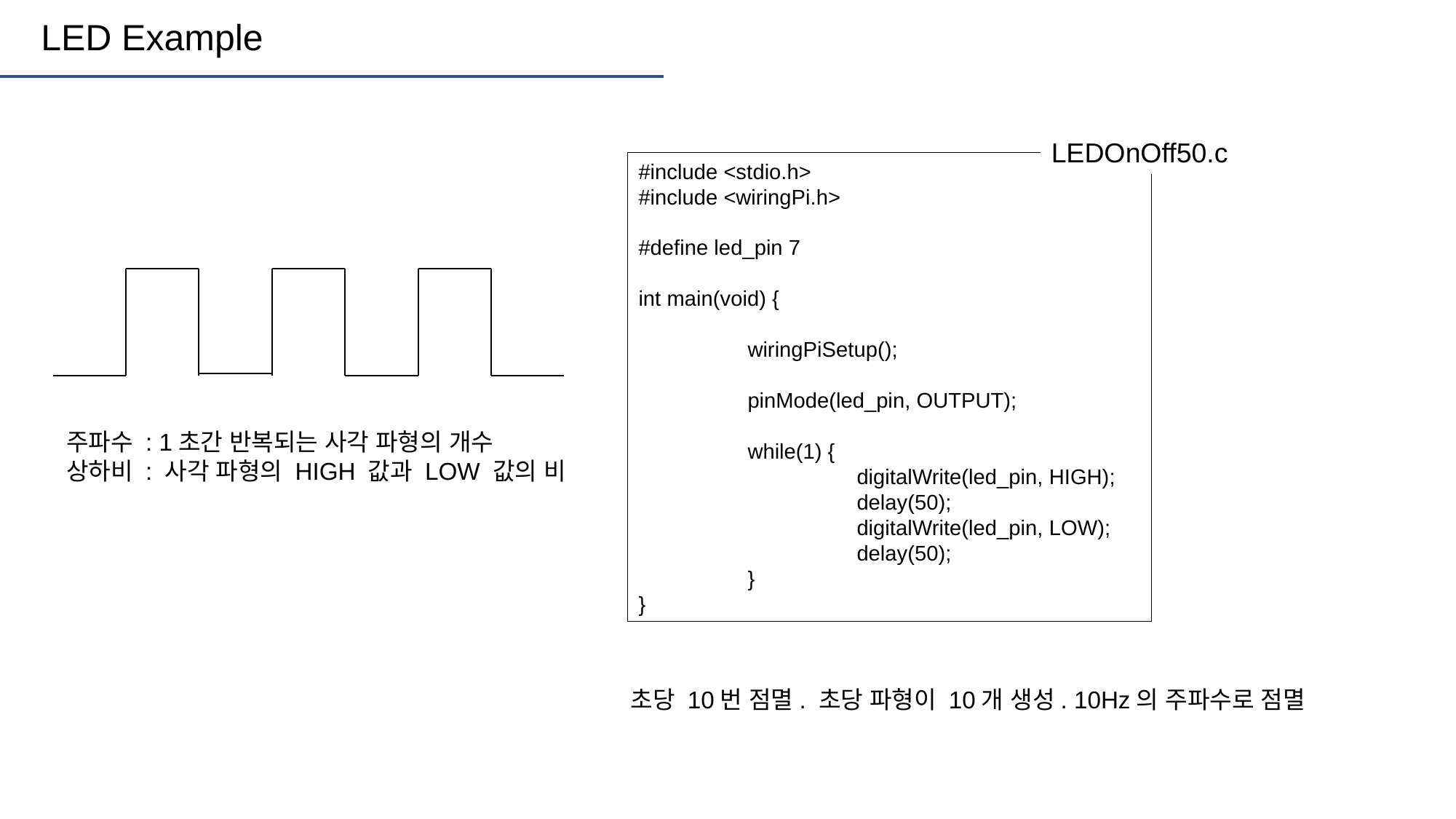

LED Example
LEDOnOff50.c
#include <stdio.h>
#include <wiringPi.h>

#define led_pin 7

int main(void) {

	wiringPiSetup();

	pinMode(led_pin, OUTPUT);

	while(1) {
		digitalWrite(led_pin, HIGH);
		delay(50);
		digitalWrite(led_pin, LOW);
		delay(50);
	}
}
주파수 : 1초간 반복되는 사각 파형의 개수
상하비 : 사각 파형의 HIGH 값과 LOW 값의 비
초당 10번 점멸. 초당 파형이 10개 생성. 10Hz의 주파수로 점멸